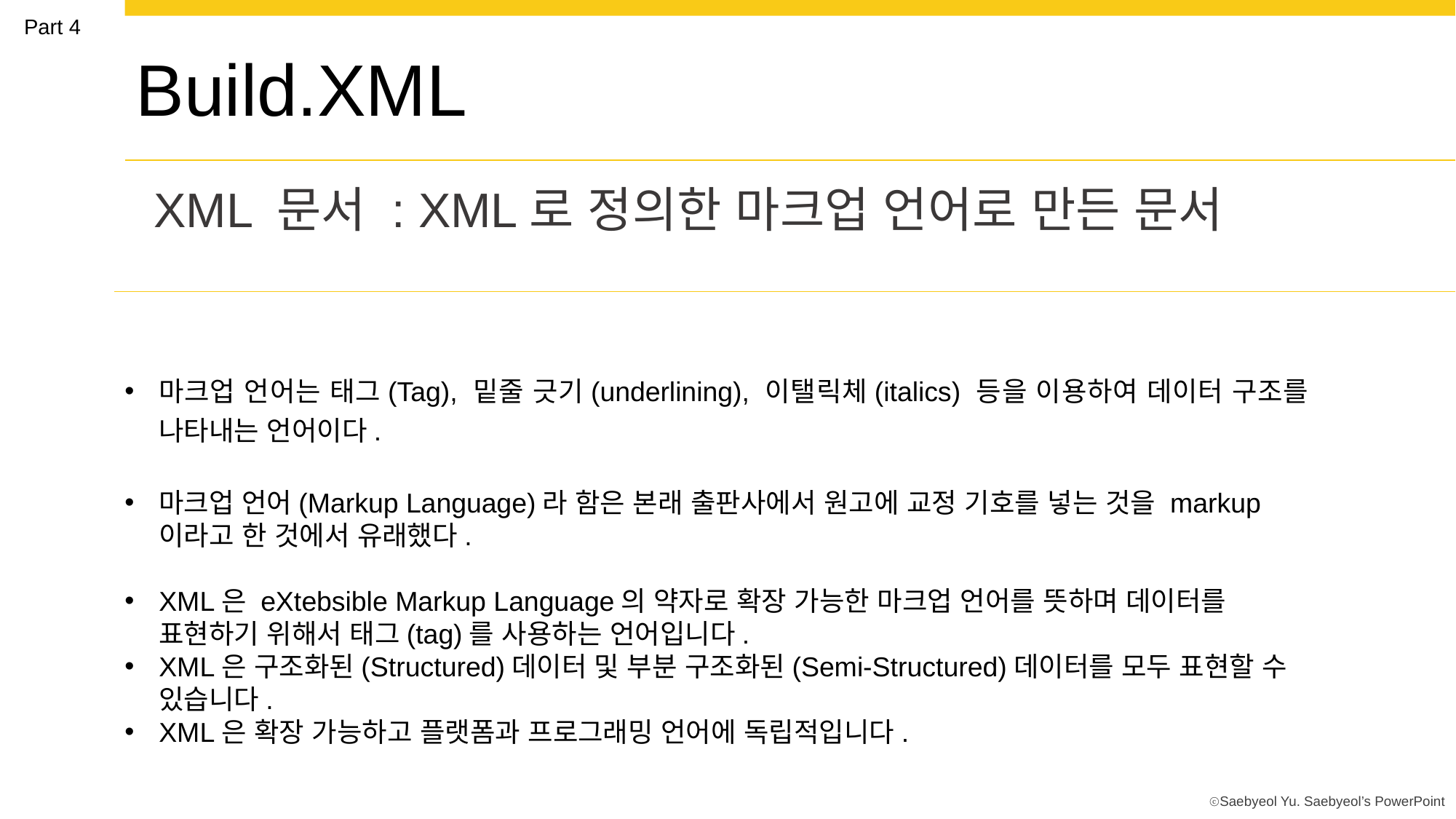

Part 4
Build.XML
XML 문서 : XML로 정의한 마크업 언어로 만든 문서

마크업 언어는 태그(Tag), 밑줄 긋기(underlining), 이탤릭체(italics) 등을 이용하여 데이터 구조를 나타내는 언어이다.

마크업 언어(Markup Language)라 함은 본래 출판사에서 원고에 교정 기호를 넣는 것을 markup이라고 한 것에서 유래했다.

XML은 eXtebsible Markup Language의 약자로 확장 가능한 마크업 언어를 뜻하며 데이터를 표현하기 위해서 태그(tag)를 사용하는 언어입니다.
XML은 구조화된(Structured)데이터 및 부분 구조화된(Semi-Structured)데이터를 모두 표현할 수 있습니다.
XML은 확장 가능하고 플랫폼과 프로그래밍 언어에 독립적입니다.